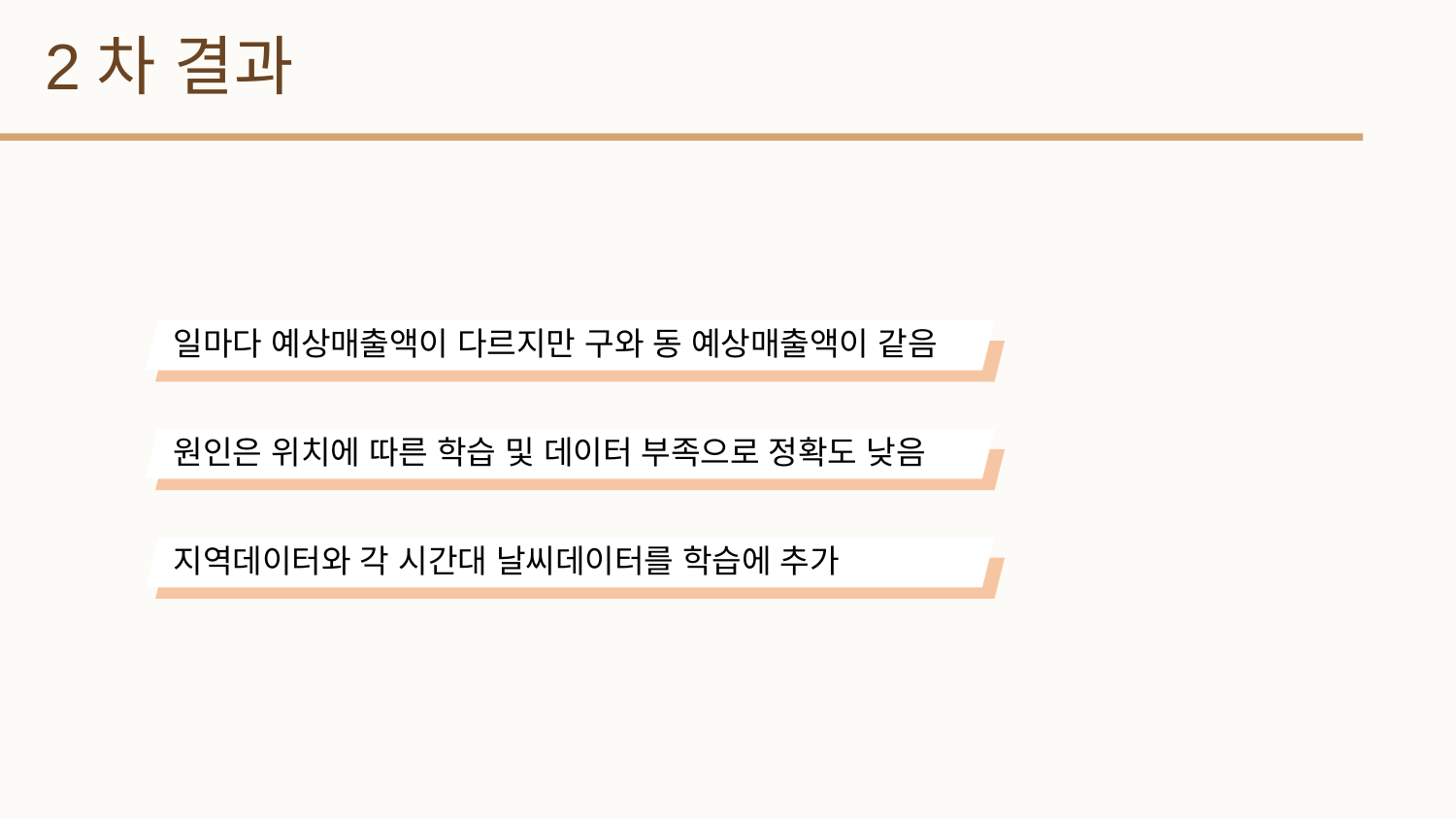

2차 결과

일마다 예상매출액이 다르지만 구와 동 예상매출액이 같음

원인은 위치에 따른 학습 및 데이터 부족으로 정확도 낮음

지역데이터와 각 시간대 날씨데이터를 학습에 추가